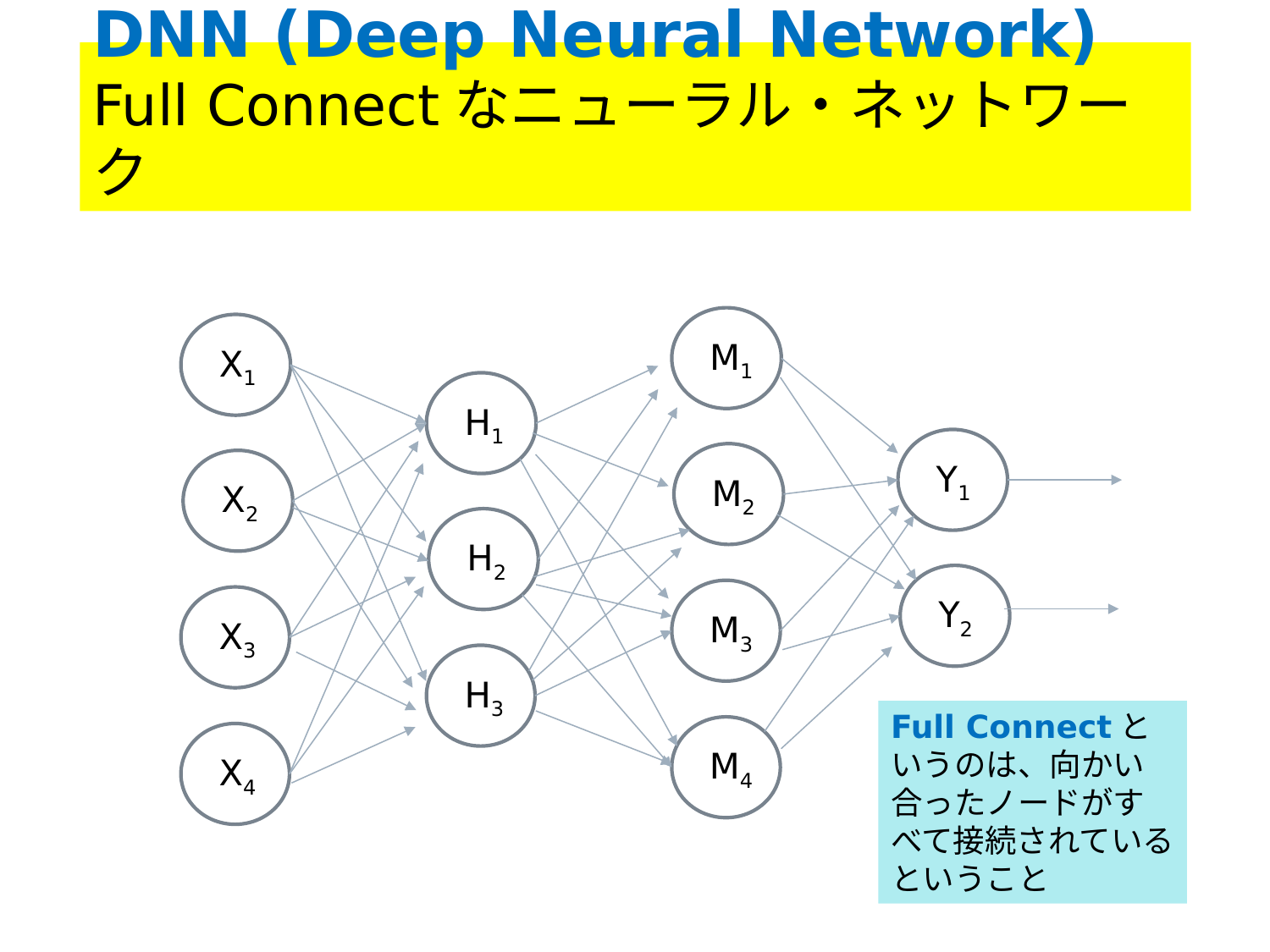

# DNN (Deep Neural Network) Full Connectなニューラル・ネットワーク

M1

X1

H1

Y1

M2

X2

H2

Y2

M3

X3

H3
Full Connectと
いうのは、向かい
合ったノードがす
べて接続されている
ということ

M4

X4